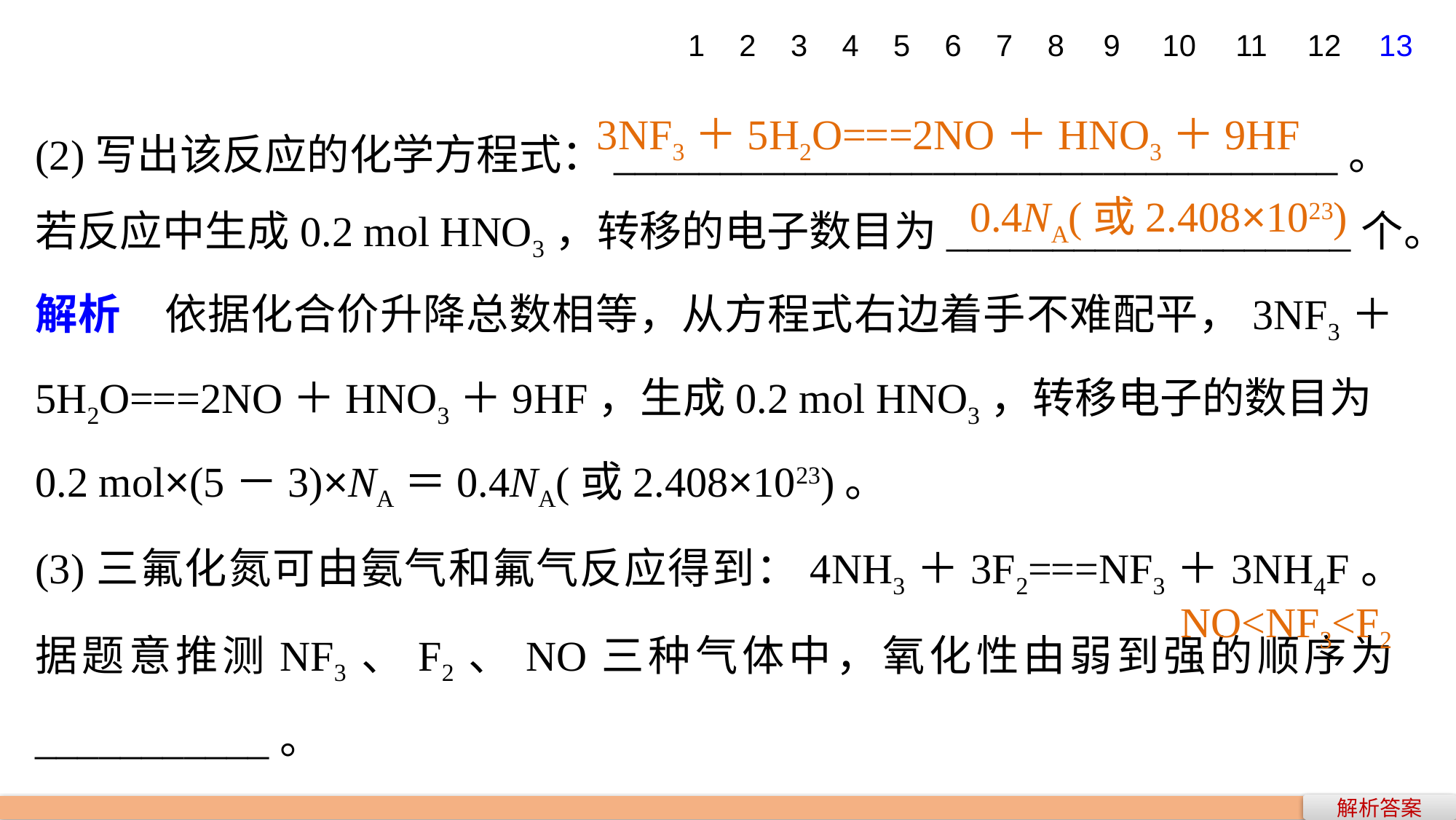

1
2
3
4
5
6
7
8
9
10
11
12
13
(2)写出该反应的化学方程式：__________________________________。
若反应中生成0.2 mol HNO3，转移的电子数目为___________________个。
解析　依据化合价升降总数相等，从方程式右边着手不难配平，3NF3＋5H2O===2NO＋HNO3＋9HF，生成0.2 mol HNO3，转移电子的数目为
0.2 mol×(5－3)×NA＝0.4NA(或2.408×1023)。
(3)三氟化氮可由氨气和氟气反应得到：4NH3＋3F2===NF3＋3NH4F。据题意推测NF3、F2、NO三种气体中，氧化性由弱到强的顺序为___________。
3NF3＋5H2O===2NO＋HNO3＋9HF
0.4NA(或2.408×1023)
NO<NF3<F2
解析答案